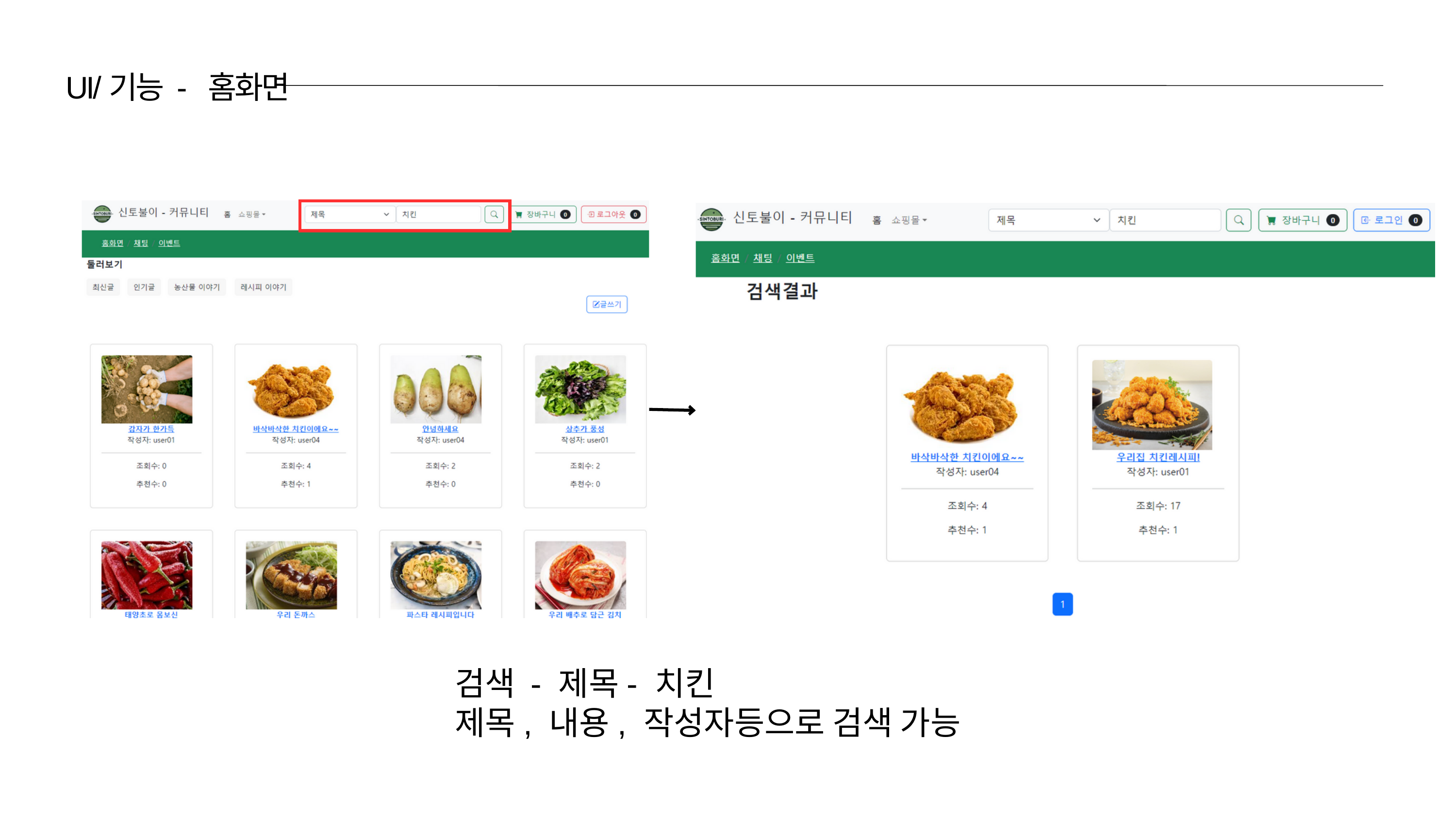

UI/기능 -  홈화면

검색 - 제목- 치킨
제목, 내용, 작성자등으로 검색 가능